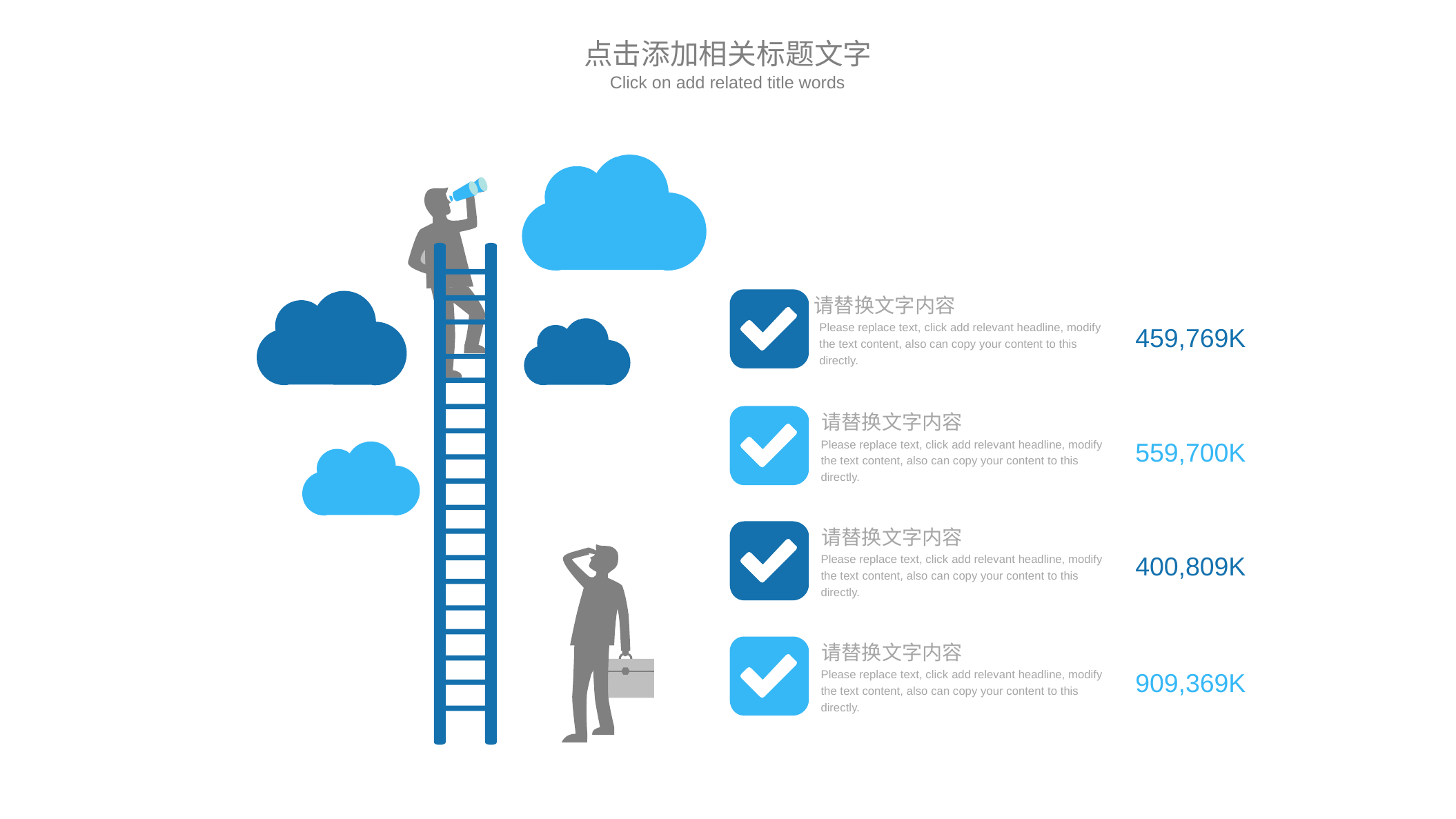

点击添加相关标题文字
Click on add related title words

请替换文字内容
Please replace text, click add relevant headline, modify the text content, also can copy your content to this directly.

459,769K

请替换文字内容
Please replace text, click add relevant headline, modify the text content, also can copy your content to this directly.

559,700K

请替换文字内容
Please replace text, click add relevant headline, modify the text content, also can copy your content to this directly.

400,809K
请替换文字内容
Please replace text, click add relevant headline, modify the text content, also can copy your content to this directly.

909,369K